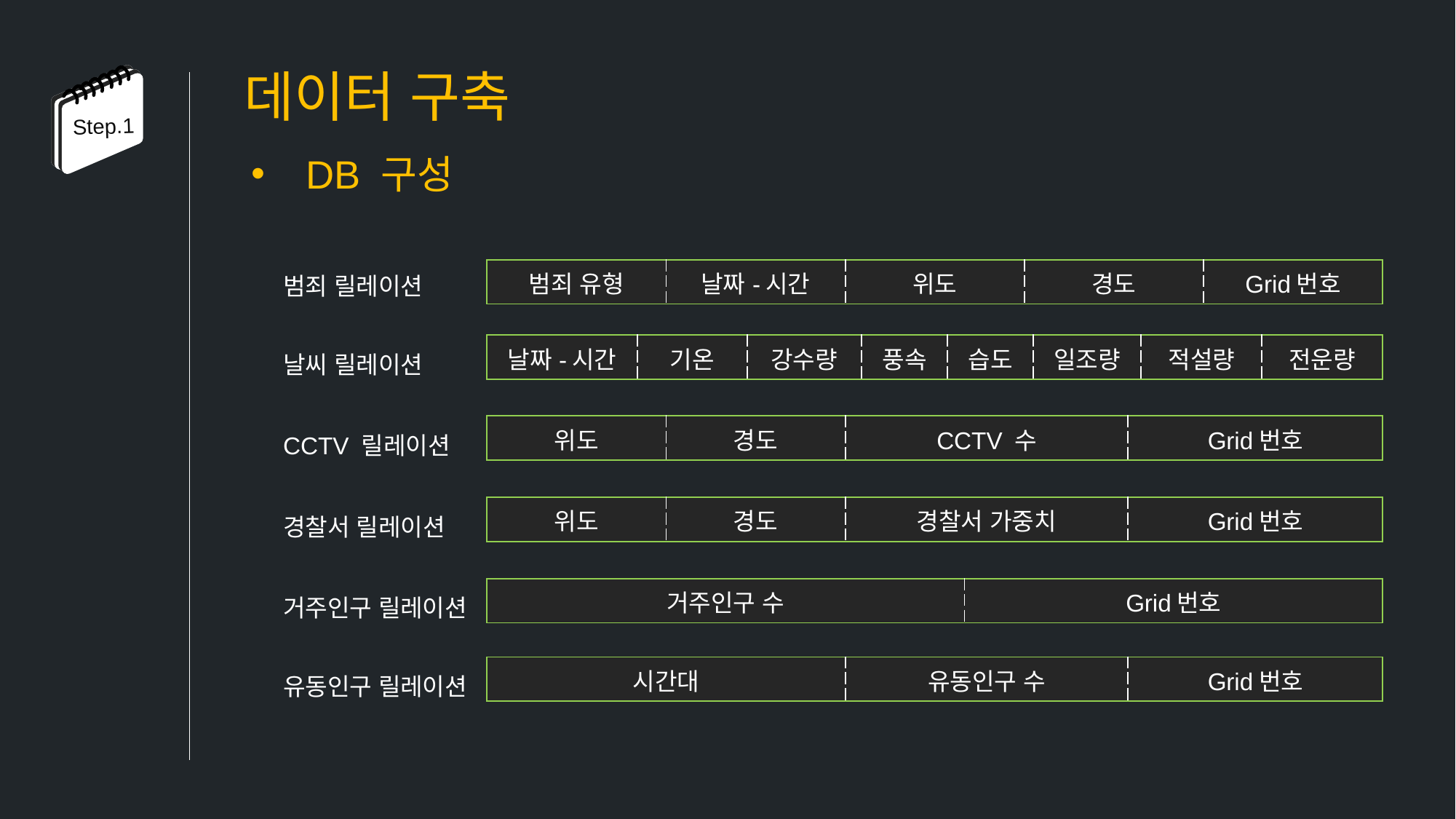

데이터 구축

Step.1
DB 구성
범죄 릴레이션
| 범죄 유형 | 날짜-시간 | 위도 | 경도 | Grid번호 |
| --- | --- | --- | --- | --- |
| 날짜-시간 | 기온 | 강수량 | 풍속 | 습도 | 일조량 | 적설량 | 전운량 |
| --- | --- | --- | --- | --- | --- | --- | --- |
날씨 릴레이션
CCTV 릴레이션
| 위도 | 경도 | CCTV 수 | Grid번호 |
| --- | --- | --- | --- |
| 위도 | 경도 | 경찰서 가중치 | Grid번호 |
| --- | --- | --- | --- |
경찰서 릴레이션
거주인구 릴레이션
| 거주인구 수 | Grid번호 |
| --- | --- |
유동인구 릴레이션
| 시간대 | 유동인구 수 | Grid번호 |
| --- | --- | --- |